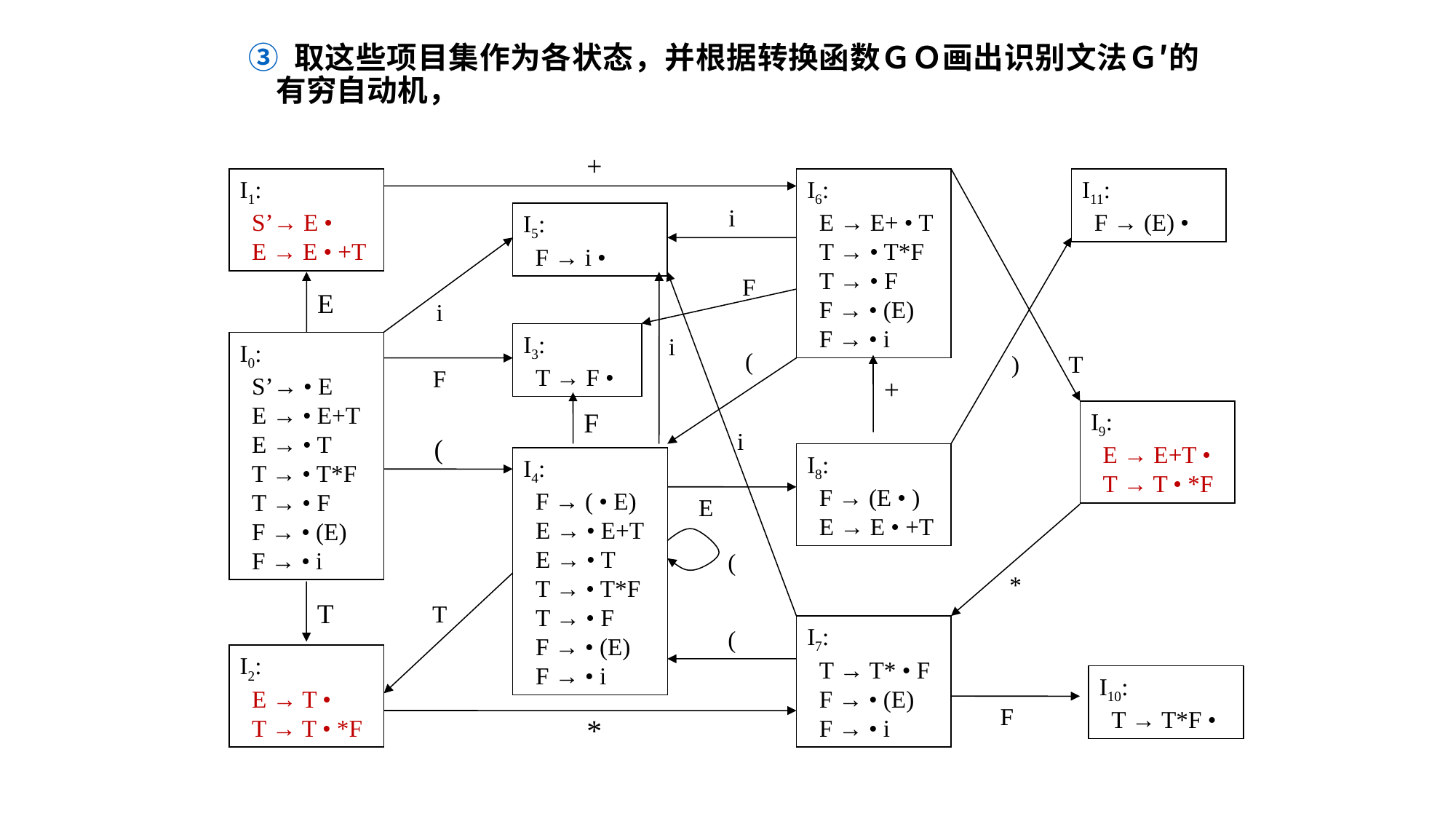

③ 取这些项目集作为各状态，并根据转换函数ＧＯ画出识别文法Ｇ′的有穷自动机，
+
I6:
  E → E+ • T
  T → • T*F
  T → • F
  F → • (E)
  F → • i

I11:
  F → (E) •
I1:
  S’→ E •
  E → E • +T

i
I5:
  F → i •

F

E

i
I3:
  T → F •
i
I0:
  S’→ • E
  E → • E+T
  E → • T
  T → • T*F
  T → • F
  F → • (E)
  F → • i
(
)
T

+

F

F
I9:
  E → E+T •
  T → T • *F
i
(

I8:
  F → (E • )
  E → E • +T
I4:
  F → ( • E)
  E → • E+T
  E → • T
  T → • T*F
  T → • F
  F → • (E)
  F → • i

E

(
*

T
T
I7:
  T → T* • F
  F → • (E)
  F → • i
(
I2:
  E → T •
  T → T • *F

I10:
  T → T*F •

F
*